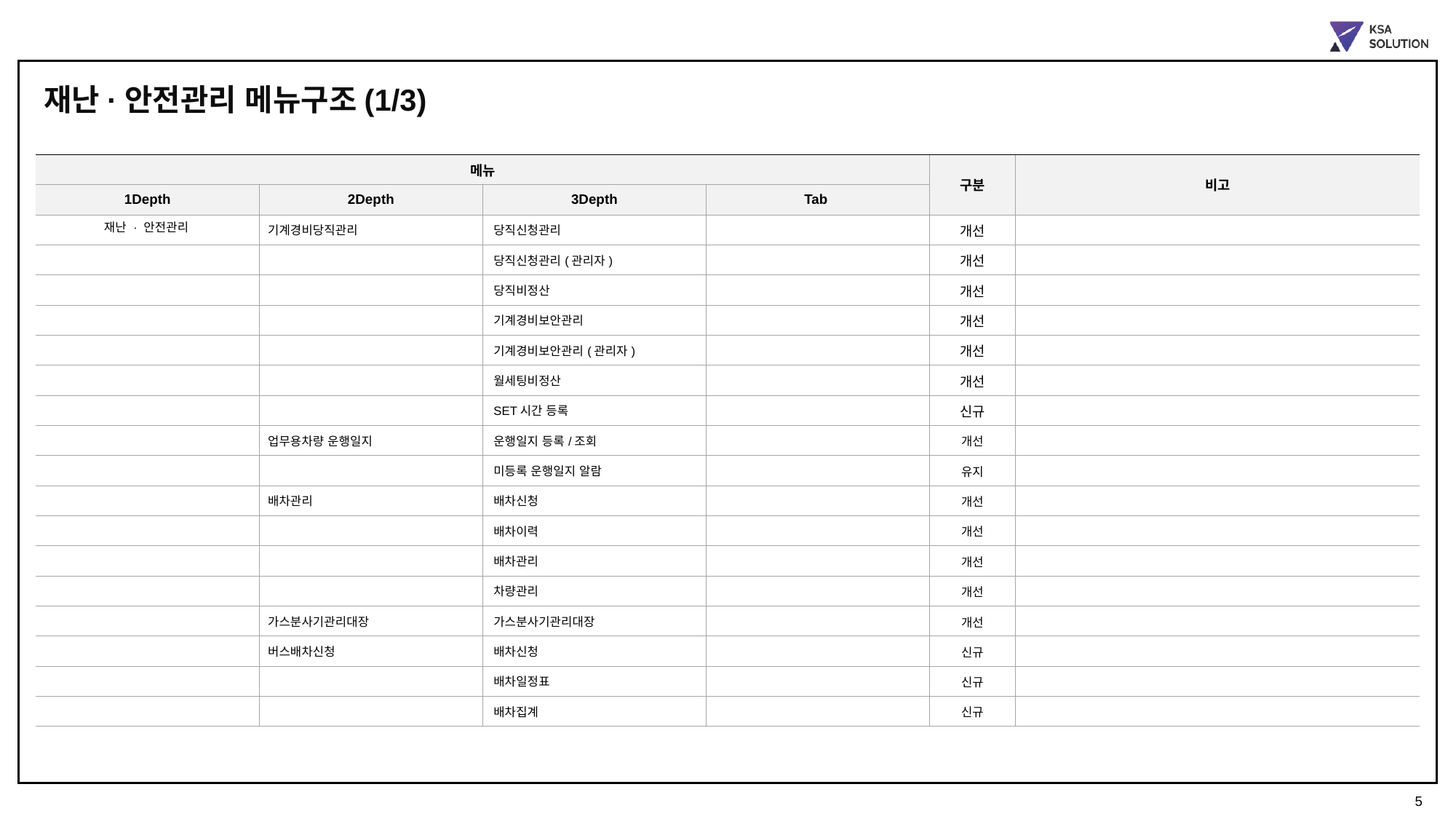

재난·안전관리 메뉴구조(1/3)
| 메뉴 |  |  |  | 구분 | 비고 |
| --- | --- | --- | --- | --- | --- |
| 1Depth | 2Depth | 3Depth | Tab |  |  |
| 재난 · 안전관리 | 기계경비당직관리 | 당직신청관리 |  | 개선 |  |
|  |  | 당직신청관리(관리자) |  | 개선 |  |
|  |  | 당직비정산 |  | 개선 |  |
|  |  | 기계경비보안관리 |  | 개선 |  |
|  |  | 기계경비보안관리(관리자) |  | 개선 |  |
|  |  | 월세팅비정산 |  | 개선 |  |
|  |  | SET시간 등록 |  | 신규 |  |
|  | 업무용차량 운행일지 | 운행일지 등록/조회 |  | 개선 |  |
|  |  | 미등록 운행일지 알람 |  | 유지 |  |
|  | 배차관리 | 배차신청 |  | 개선 |  |
|  |  | 배차이력 |  | 개선 |  |
|  |  | 배차관리 |  | 개선 |  |
|  |  | 차량관리 |  | 개선 |  |
|  | 가스분사기관리대장 | 가스분사기관리대장 |  | 개선 |  |
|  | 버스배차신청 | 배차신청 |  | 신규 |  |
|  |  | 배차일정표 |  | 신규 |  |
|  |  | 배차집계 |  | 신규 |  |